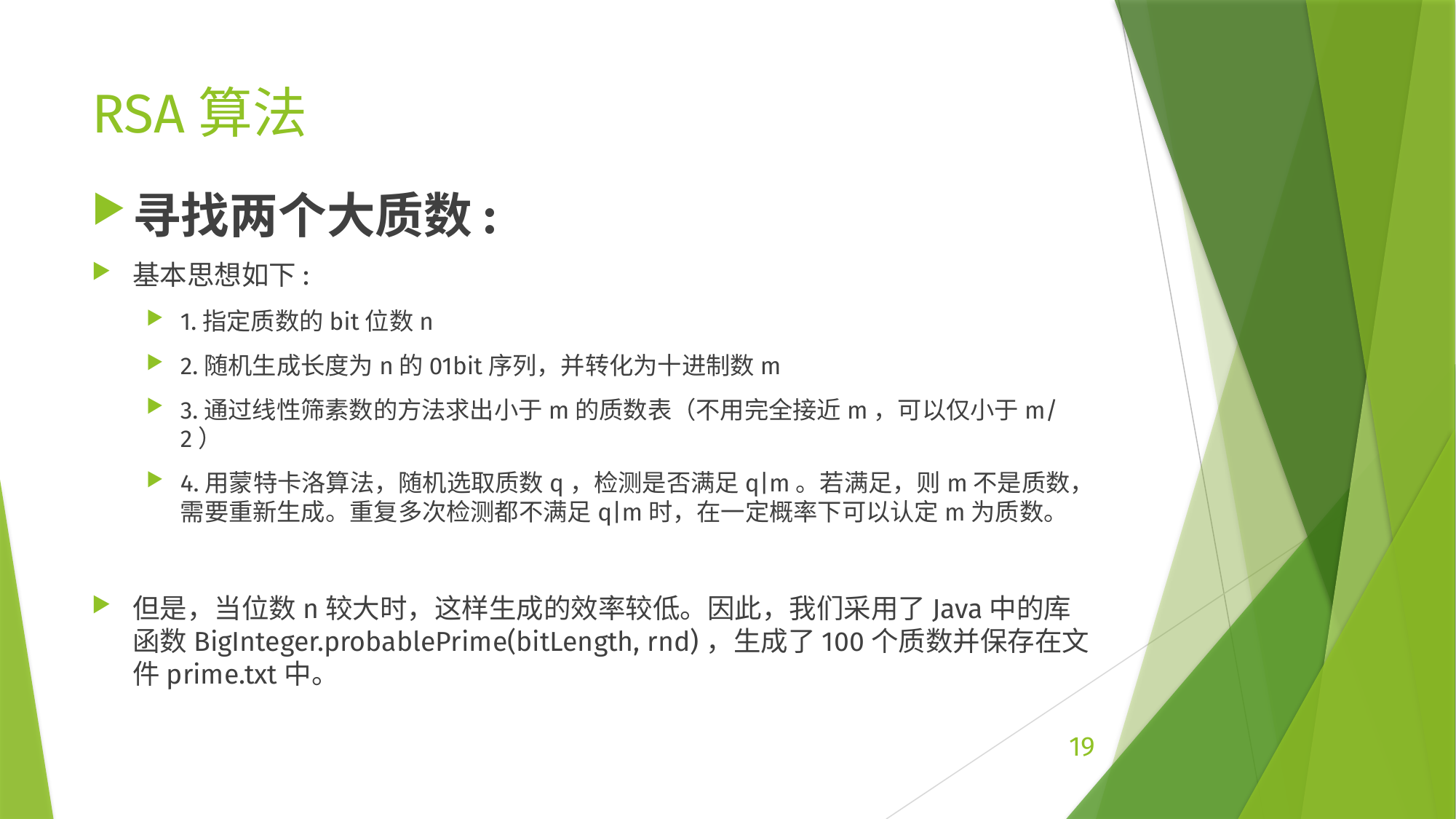

# RSA算法
寻找两个大质数:
基本思想如下:
1.指定质数的bit位数n
2.随机生成长度为n的01bit序列，并转化为十进制数m
3.通过线性筛素数的方法求出小于m的质数表（不用完全接近m，可以仅小于m/2）
4.用蒙特卡洛算法，随机选取质数q，检测是否满足q|m。若满足，则m不是质数，需要重新生成。重复多次检测都不满足q|m时，在一定概率下可以认定m为质数。

但是，当位数n较大时，这样生成的效率较低。因此，我们采用了Java中的库函数BigInteger.probablePrime(bitLength, rnd)，生成了100个质数并保存在文件prime.txt中。
19